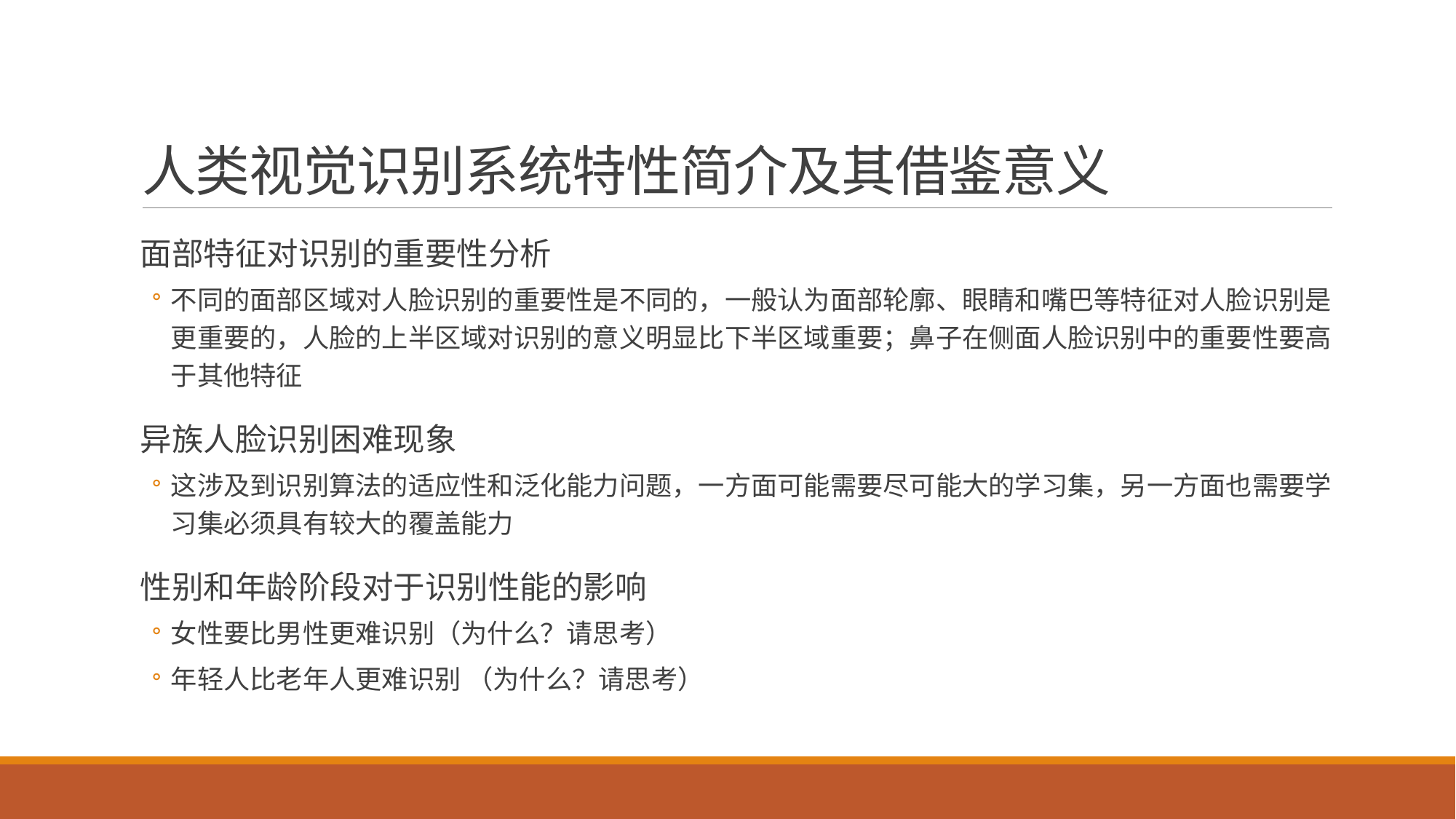

# 人类视觉识别系统特性简介及其借鉴意义
面部特征对识别的重要性分析
不同的面部区域对人脸识别的重要性是不同的，一般认为面部轮廓、眼睛和嘴巴等特征对人脸识别是更重要的，人脸的上半区域对识别的意义明显比下半区域重要；鼻子在侧面人脸识别中的重要性要高于其他特征
异族人脸识别困难现象
这涉及到识别算法的适应性和泛化能力问题，一方面可能需要尽可能大的学习集，另一方面也需要学习集必须具有较大的覆盖能力
性别和年龄阶段对于识别性能的影响
女性要比男性更难识别（为什么？请思考）
年轻人比老年人更难识别 （为什么？请思考）

51